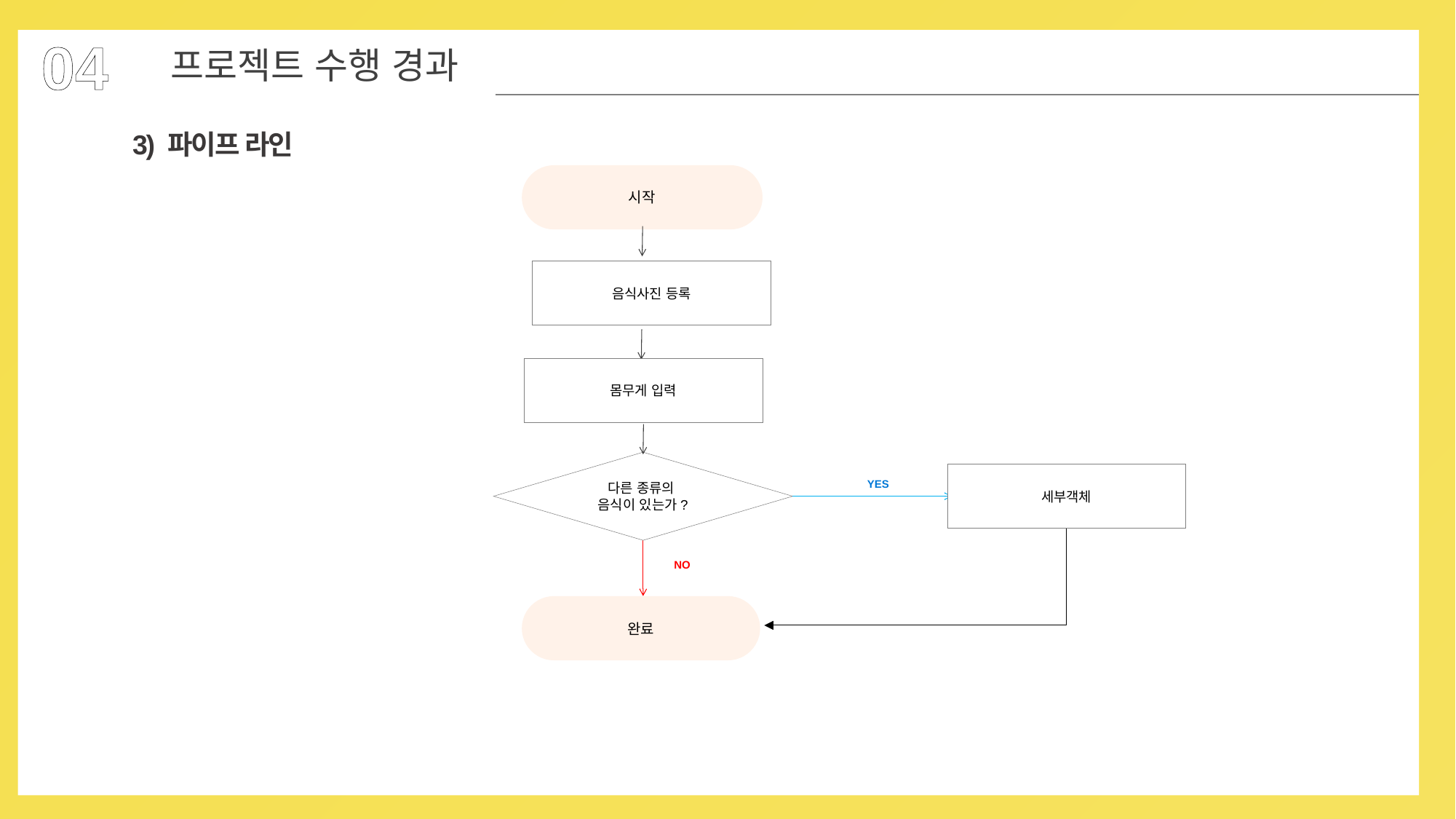

04

프로젝트 수행 경과
3) 파이프 라인
시작
음식사진 등록
몸무게 입력
다른 종류의
음식이 있는가?
세부객체
YES
NO
완료